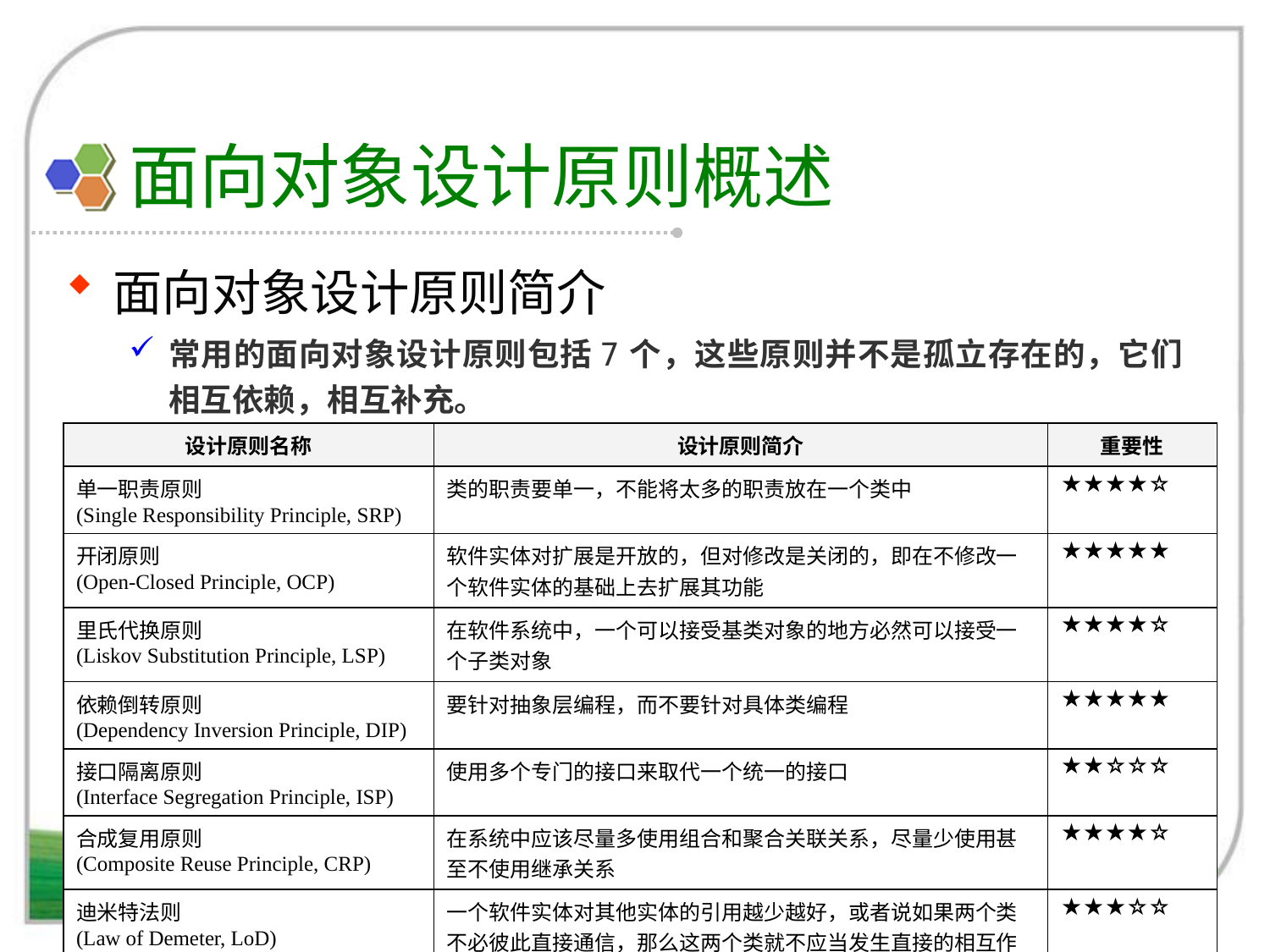

# 面向对象设计原则概述
面向对象设计原则简介
常用的面向对象设计原则包括7个，这些原则并不是孤立存在的，它们相互依赖，相互补充。
| 设计原则名称 | 设计原则简介 | 重要性 |
| --- | --- | --- |
| 单一职责原则 (Single Responsibility Principle, SRP) | 类的职责要单一，不能将太多的职责放在一个类中 | ★★★★☆ |
| 开闭原则 (Open-Closed Principle, OCP) | 软件实体对扩展是开放的，但对修改是关闭的，即在不修改一 个软件实体的基础上去扩展其功能 | ★★★★★ |
| 里氏代换原则 (Liskov Substitution Principle, LSP) | 在软件系统中，一个可以接受基类对象的地方必然可以接受一 个子类对象 | ★★★★☆ |
| 依赖倒转原则 (Dependency Inversion Principle, DIP) | 要针对抽象层编程，而不要针对具体类编程 | ★★★★★ |
| 接口隔离原则 (Interface Segregation Principle, ISP) | 使用多个专门的接口来取代一个统一的接口 | ★★☆☆☆ |
| 合成复用原则 (Composite Reuse Principle, CRP) | 在系统中应该尽量多使用组合和聚合关联关系，尽量少使用甚 至不使用继承关系 | ★★★★☆ |
| 迪米特法则 (Law of Demeter, LoD) | 一个软件实体对其他实体的引用越少越好，或者说如果两个类 不必彼此直接通信，那么这两个类就不应当发生直接的相互作 用，而是通过引入一个第三者发生间接交互 | ★★★☆☆ |